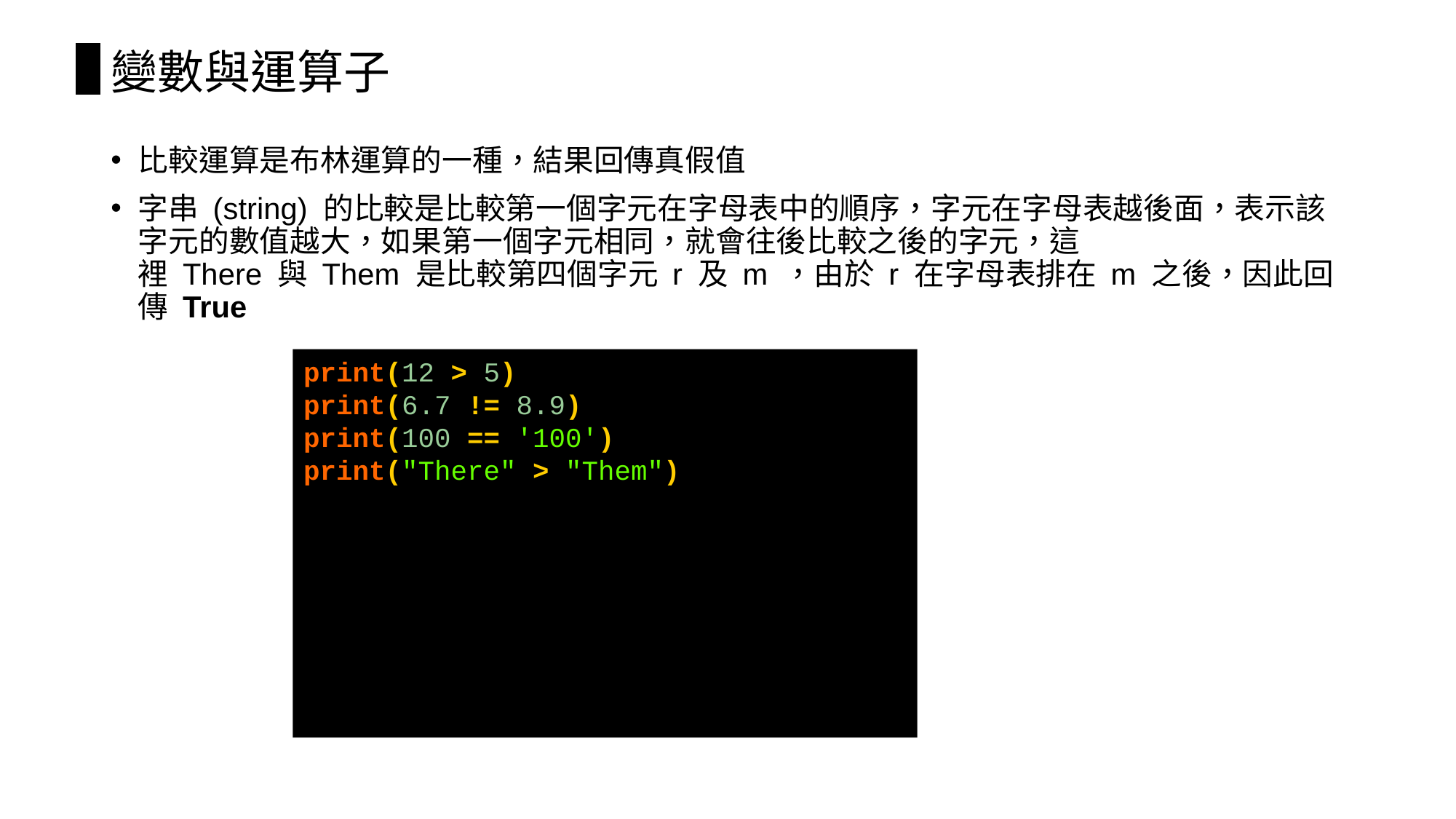

# 變數與運算子
比較運算是布林運算的一種，結果回傳真假值
字串 (string) 的比較是比較第一個字元在字母表中的順序，字元在字母表越後面，表示該字元的數值越大，如果第一個字元相同，就會往後比較之後的字元，這裡 There 與 Them 是比較第四個字元 r 及 m ，由於 r 在字母表排在 m 之後，因此回傳 True
print(12 > 5)
print(6.7 != 8.9)
print(100 == '100')
print("There" > "Them")